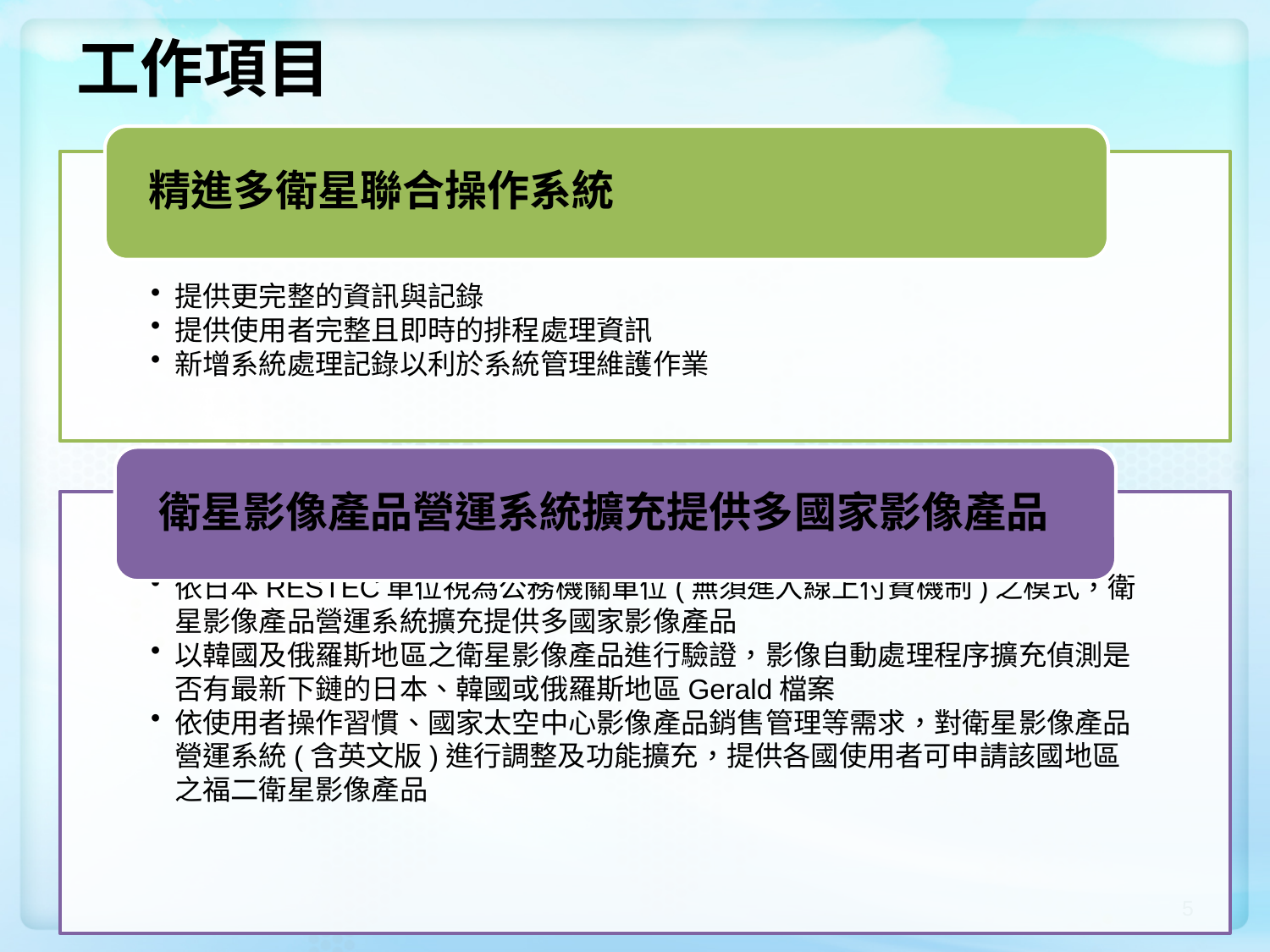

# 工作項目

提供更完整的資訊與記錄
提供使用者完整且即時的排程處理資訊
新增系統處理記錄以利於系統管理維護作業
精進多衛星聯合操作系統
依日本RESTEC單位視為公務機關單位(無須進入線上付費機制)之模式，衛星影像產品營運系統擴充提供多國家影像產品
以韓國及俄羅斯地區之衛星影像產品進行驗證，影像自動處理程序擴充偵測是否有最新下鏈的日本、韓國或俄羅斯地區Gerald檔案
依使用者操作習慣、國家太空中心影像產品銷售管理等需求，對衛星影像產品營運系統(含英文版)進行調整及功能擴充，提供各國使用者可申請該國地區之福二衛星影像產品
衛星影像產品營運系統擴充提供多國家影像產品
5